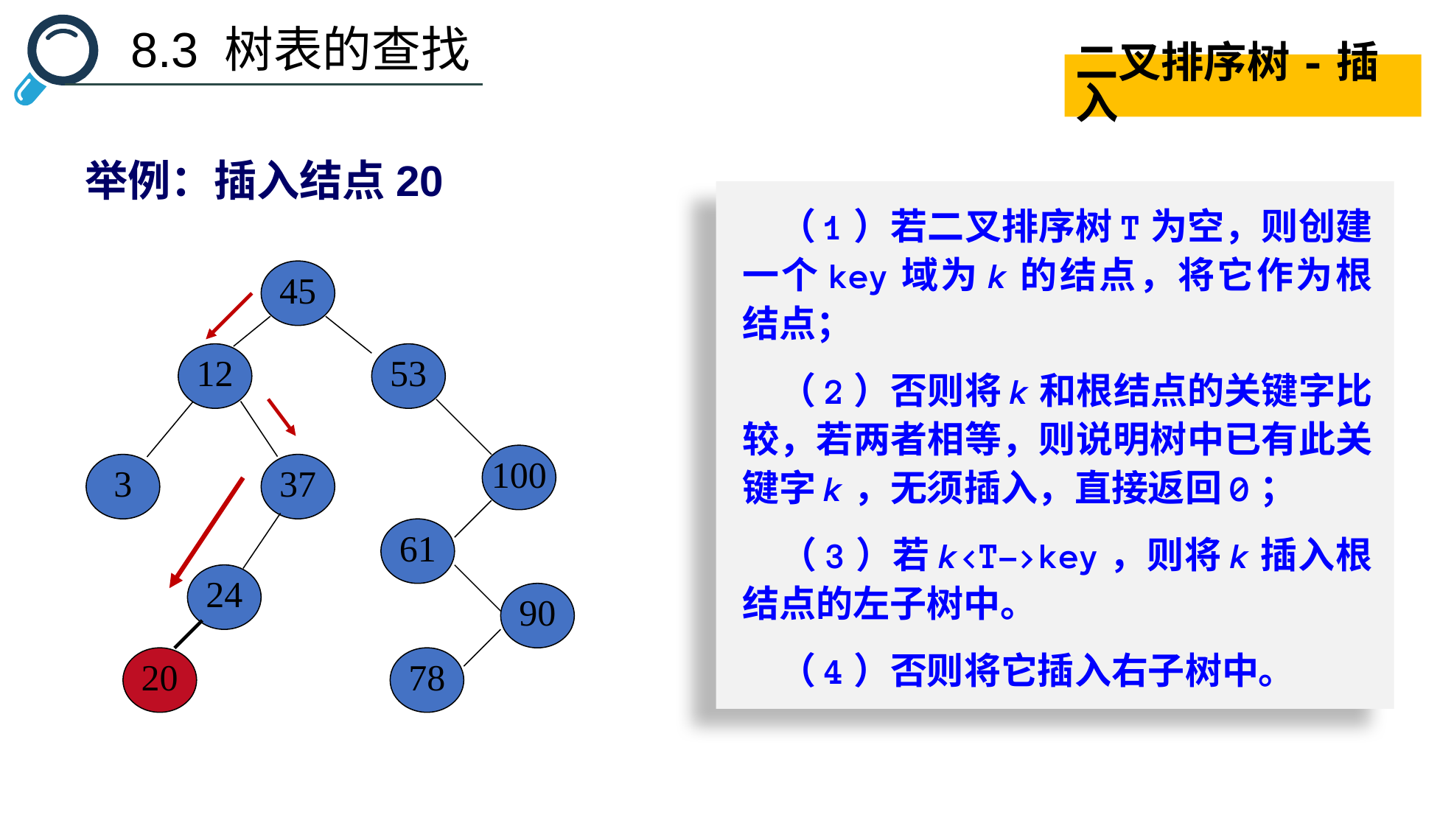

8.3 树表的查找
二叉排序树-插入
举例：插入结点20
　（1）若二叉排序树T为空，则创建一个key域为k的结点，将它作为根结点；
　（2）否则将k和根结点的关键字比较，若两者相等，则说明树中已有此关键字k，无须插入，直接返回0；
　（3）若k<T->key，则将k插入根结点的左子树中。
　（4）否则将它插入右子树中。
45

12
53

100
3
37

61
24

90

78

20